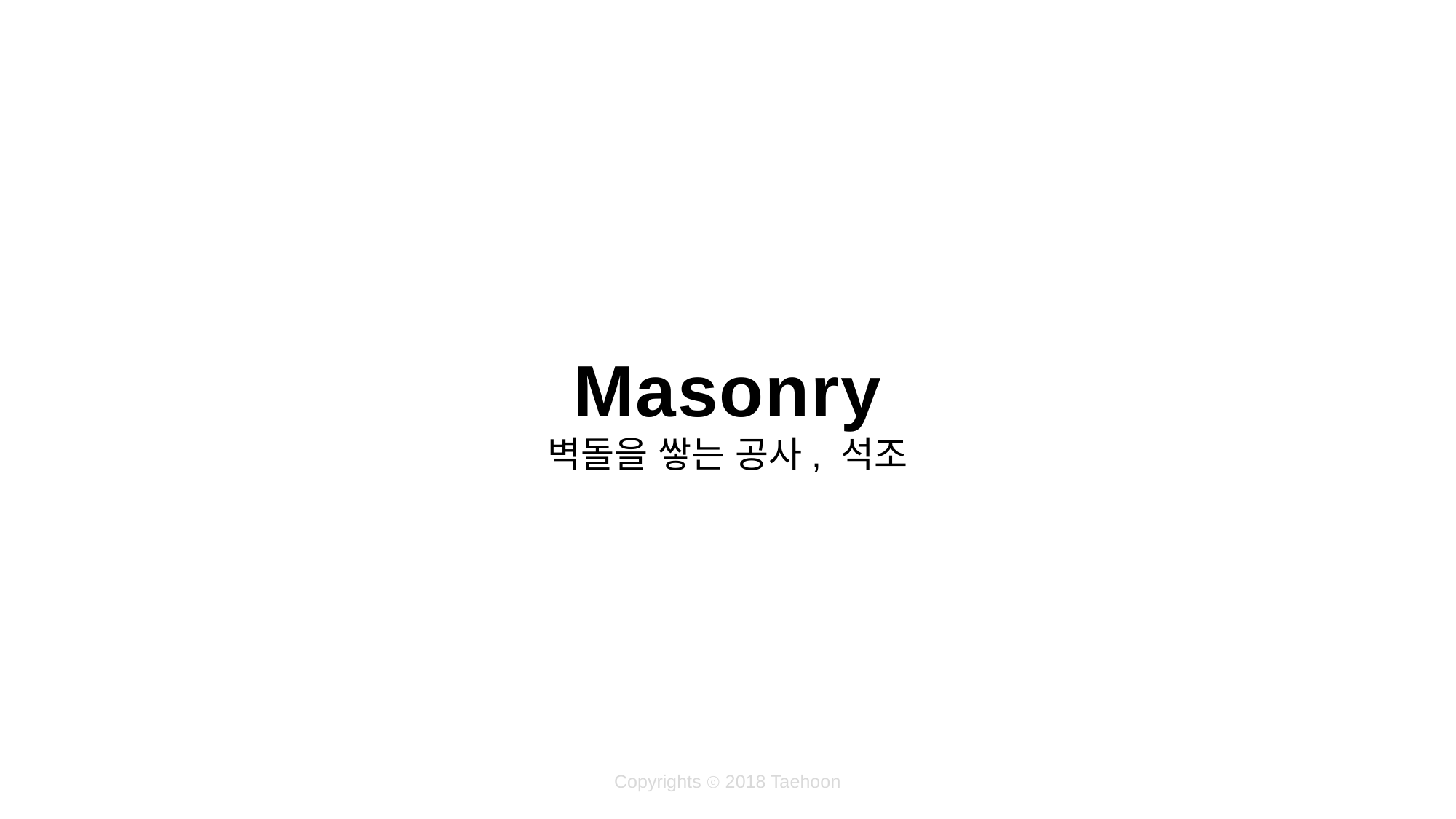

Masonry
벽돌을 쌓는 공사, 석조
Copyrights ⓒ 2018 Taehoon